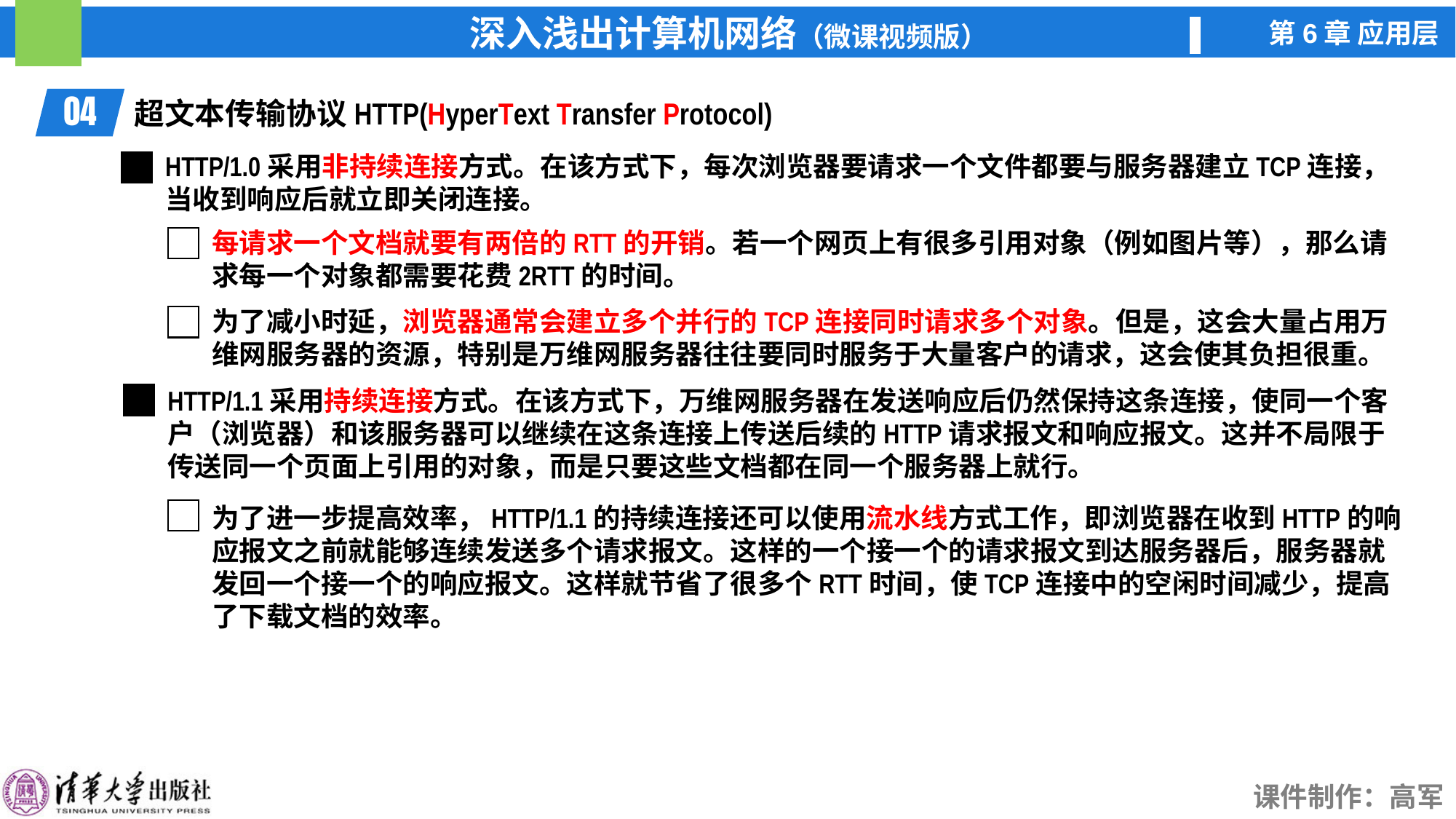

04
超文本传输协议HTTP(HyperText Transfer Protocol)
HTTP/1.0采用非持续连接方式。在该方式下，每次浏览器要请求一个文件都要与服务器建立TCP连接，当收到响应后就立即关闭连接。

每请求一个文档就要有两倍的RTT的开销。若一个网页上有很多引用对象（例如图片等），那么请求每一个对象都需要花费2RTT的时间。

为了减小时延，浏览器通常会建立多个并行的TCP连接同时请求多个对象。但是，这会大量占用万维网服务器的资源，特别是万维网服务器往往要同时服务于大量客户的请求，这会使其负担很重。

HTTP/1.1采用持续连接方式。在该方式下，万维网服务器在发送响应后仍然保持这条连接，使同一个客户（浏览器）和该服务器可以继续在这条连接上传送后续的HTTP请求报文和响应报文。这并不局限于传送同一个页面上引用的对象，而是只要这些文档都在同一个服务器上就行。

为了进一步提高效率，HTTP/1.1的持续连接还可以使用流水线方式工作，即浏览器在收到HTTP的响应报文之前就能够连续发送多个请求报文。这样的一个接一个的请求报文到达服务器后，服务器就发回一个接一个的响应报文。这样就节省了很多个RTT时间，使TCP连接中的空闲时间减少，提高了下载文档的效率。